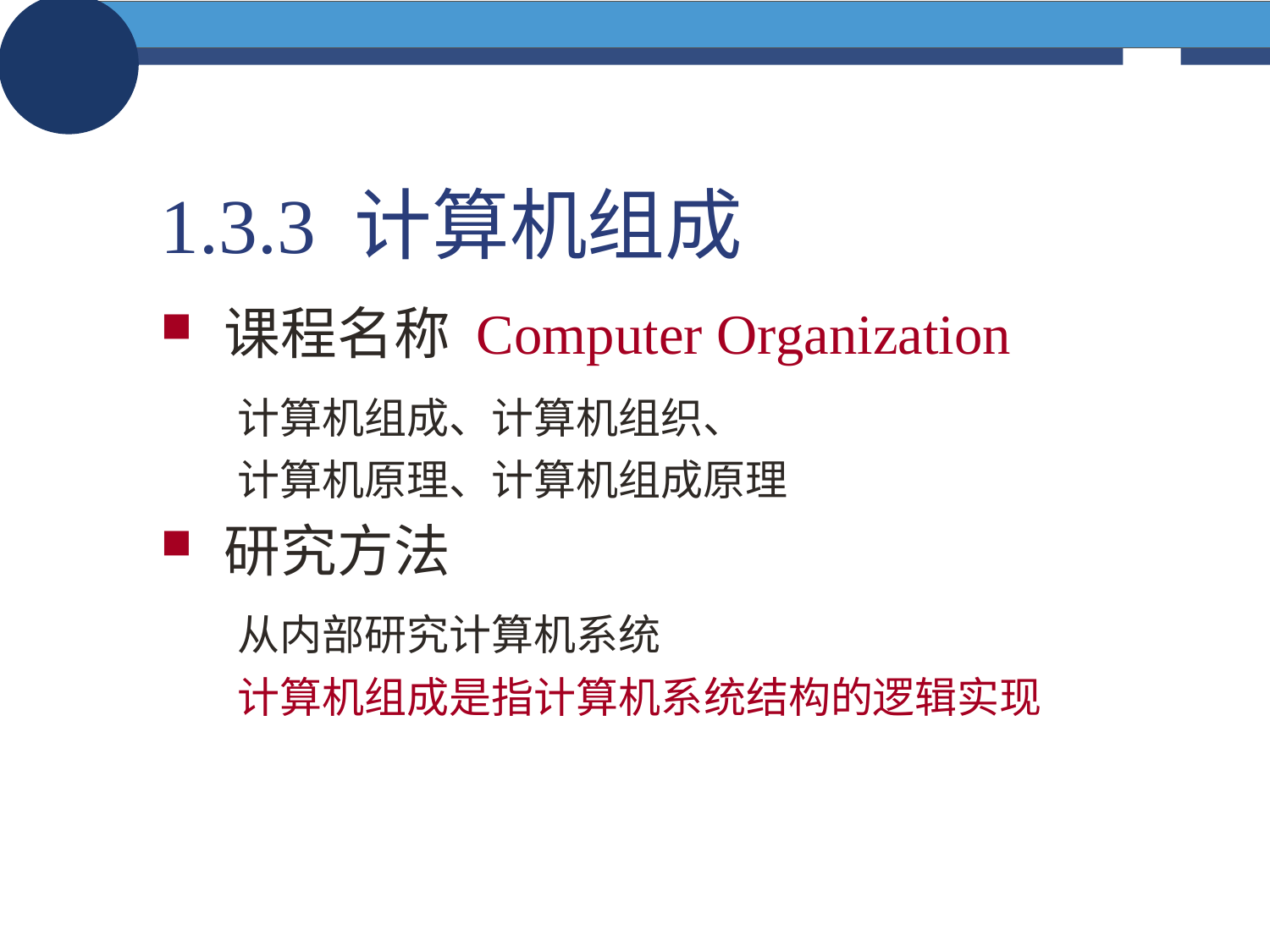

# 1.3.3 计算机组成
课程名称 Computer Organization
     计算机组成、计算机组织、
       计算机原理、计算机组成原理
研究方法
     从内部研究计算机系统
       计算机组成是指计算机系统结构的逻辑实现